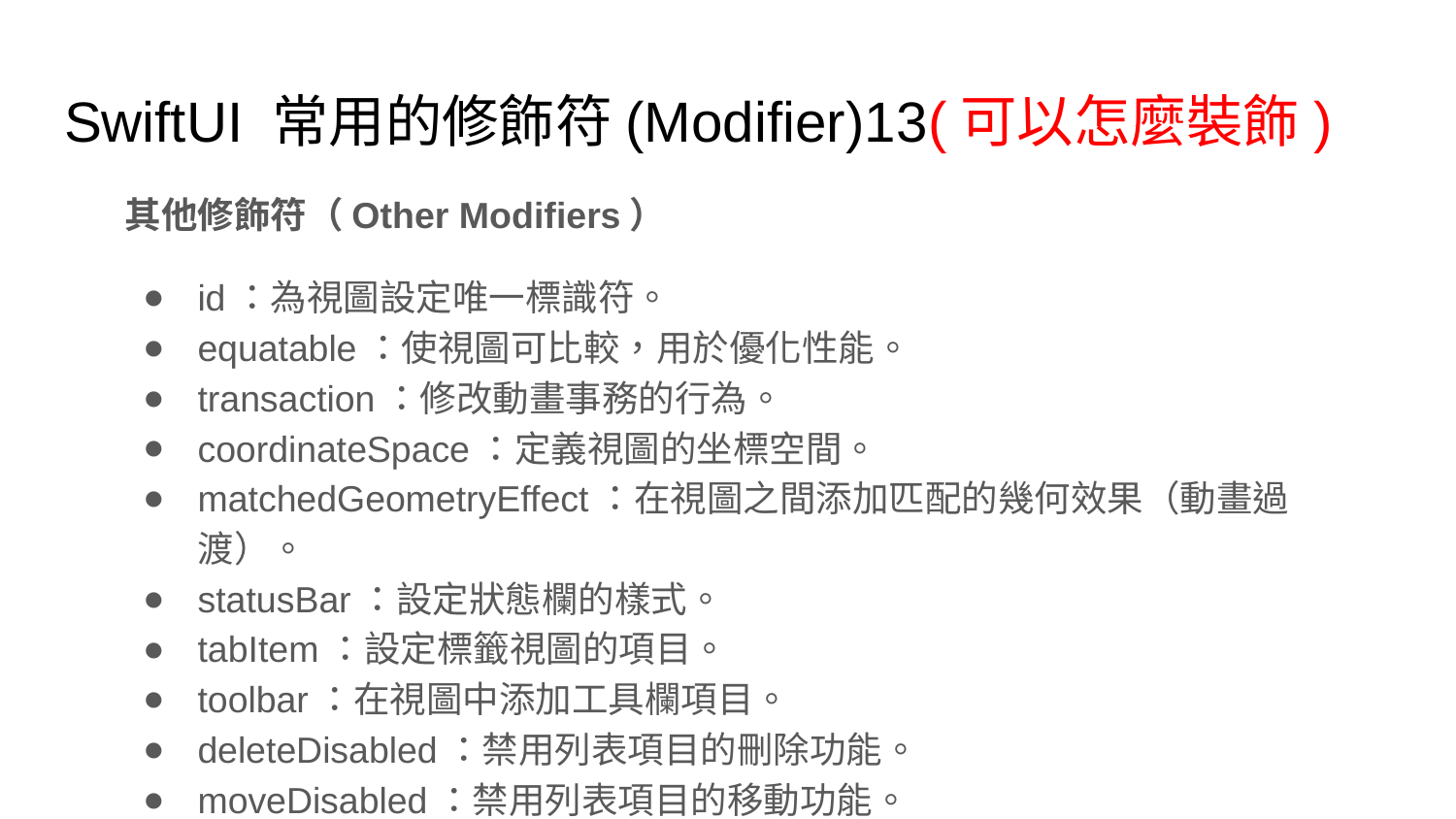

# SwiftUI 常用的修飾符(Modifier)13(可以怎麼裝飾)
其他修飾符（Other Modifiers）
id：為視圖設定唯一標識符。
equatable：使視圖可比較，用於優化性能。
transaction：修改動畫事務的行為。
coordinateSpace：定義視圖的坐標空間。
matchedGeometryEffect：在視圖之間添加匹配的幾何效果（動畫過渡）。
statusBar：設定狀態欄的樣式。
tabItem：設定標籤視圖的項目。
toolbar：在視圖中添加工具欄項目。
deleteDisabled：禁用列表項目的刪除功能。
moveDisabled：禁用列表項目的移動功能。